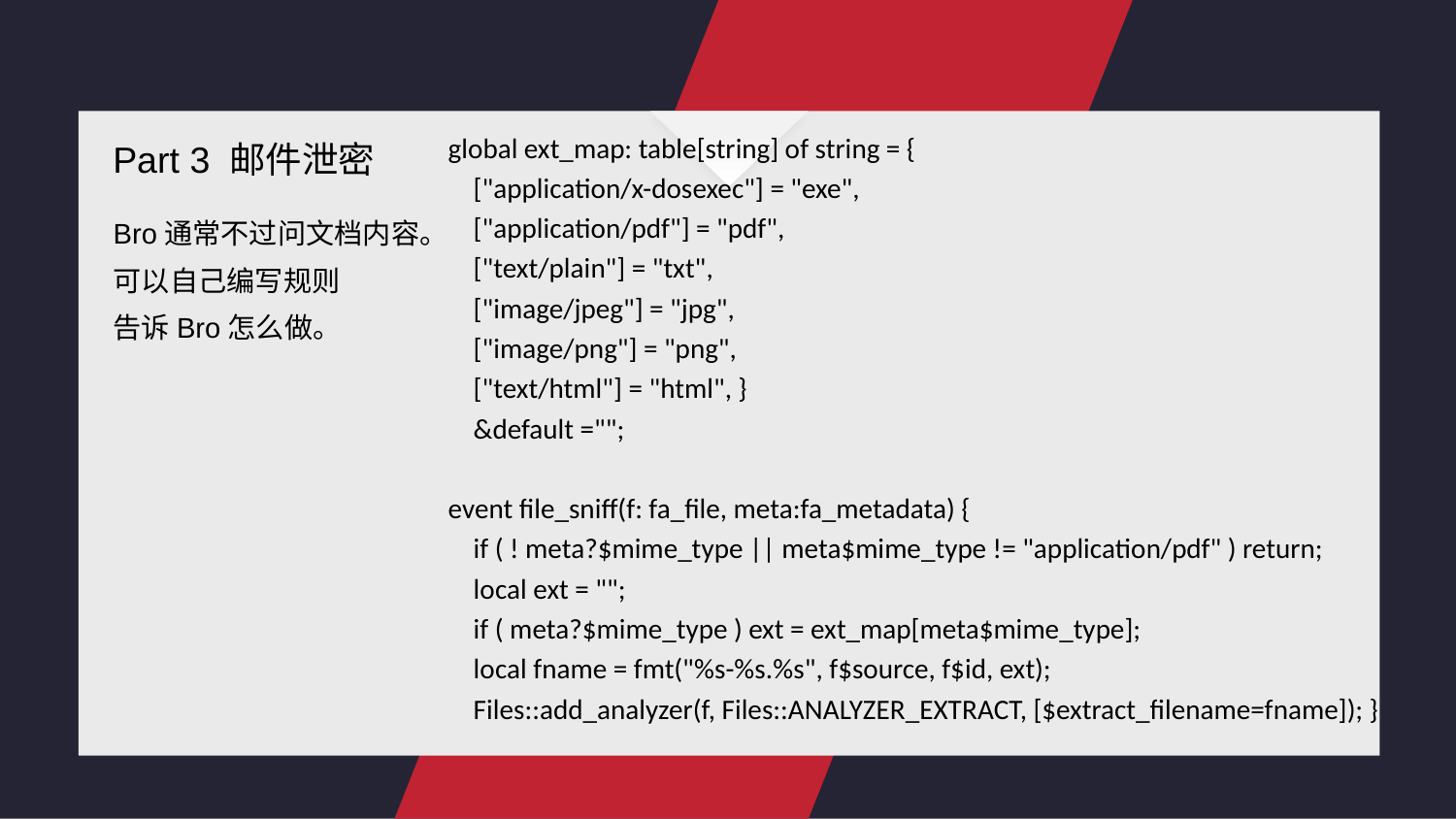

Part 3 邮件泄密
global ext_map: table[string] of string = {
    ["application/x-dosexec"] = "exe",
    ["application/pdf"] = "pdf",
    ["text/plain"] = "txt",
    ["image/jpeg"] = "jpg",
    ["image/png"] = "png",
    ["text/html"] = "html", }
    &default ="";

event file_sniff(f: fa_file, meta:fa_metadata) {
    if ( ! meta?$mime_type || meta$mime_type != "application/pdf" ) return;
    local ext = "";
    if ( meta?$mime_type ) ext = ext_map[meta$mime_type];
    local fname = fmt("%s-%s.%s", f$source, f$id, ext);
    Files::add_analyzer(f, Files::ANALYZER_EXTRACT, [$extract_filename=fname]); }
Bro通常不过问文档内容。
可以自己编写规则
告诉Bro怎么做。